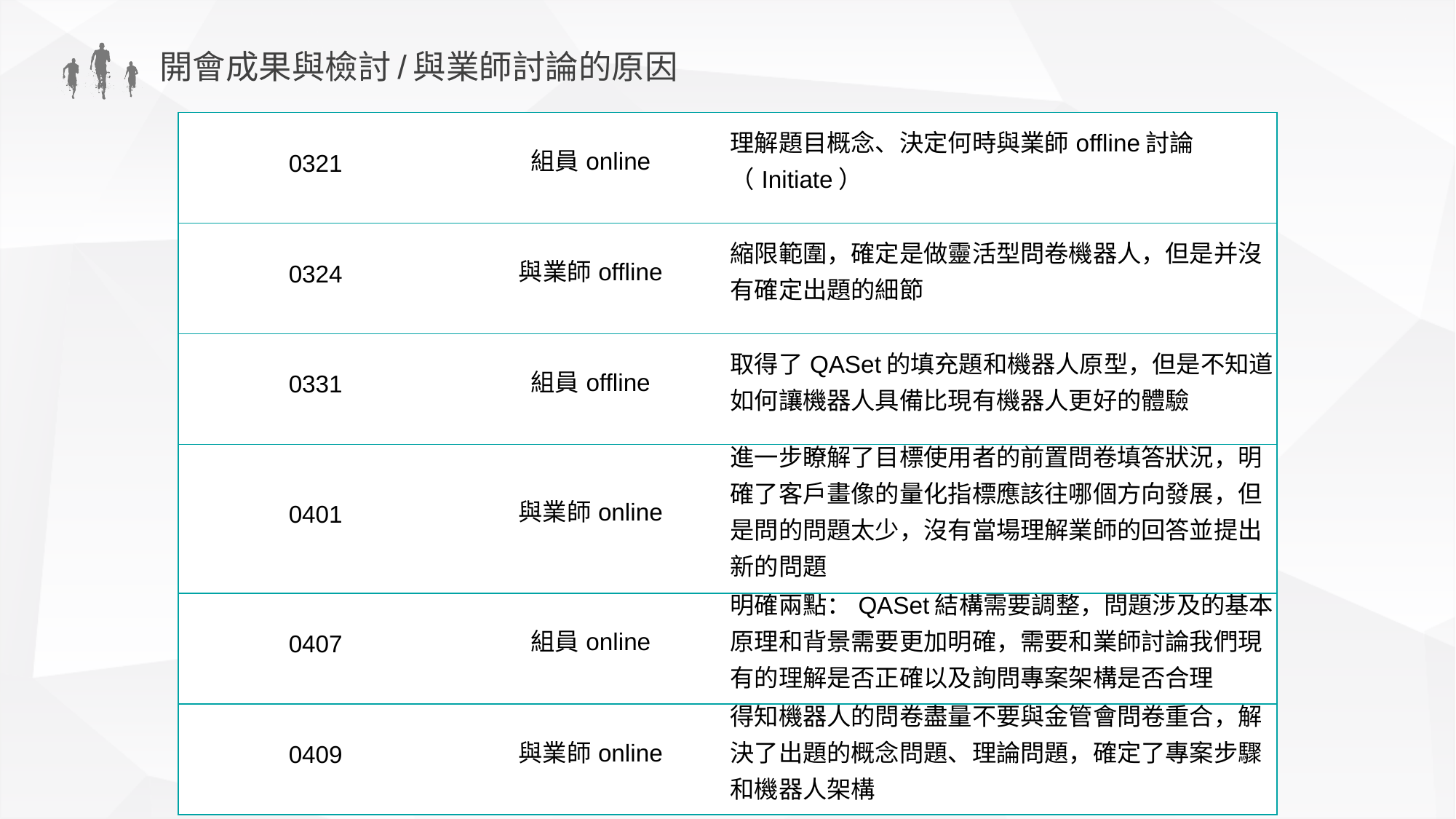

開會成果與檢討/與業師討論的原因
| 0321 | 組員online | 理解題目概念、決定何時與業師offline討論 （Initiate） |
| --- | --- | --- |
| 0324 | 與業師offline | 縮限範圍，確定是做靈活型問卷機器人，但是并沒 有確定出題的細節 |
| 0331 | 組員offline | 取得了QASet的填充題和機器人原型，但是不知道 如何讓機器人具備比現有機器人更好的體驗 |
| 0401 | 與業師online | 進一步瞭解了目標使用者的前置問卷填答狀況，明 確了客戶畫像的量化指標應該往哪個方向發展，但 是問的問題太少，沒有當場理解業師的回答並提出 新的問題 |
| 0407 | 組員online | 明確兩點：QASet結構需要調整，問題涉及的基本 原理和背景需要更加明確，需要和業師討論我們現 有的理解是否正確以及詢問專案架構是否合理 |
| 0409 | 與業師online | 得知機器人的問卷盡量不要與金管會問卷重合，解 決了出題的概念問題、理論問題，確定了專案步驟 和機器人架構 |